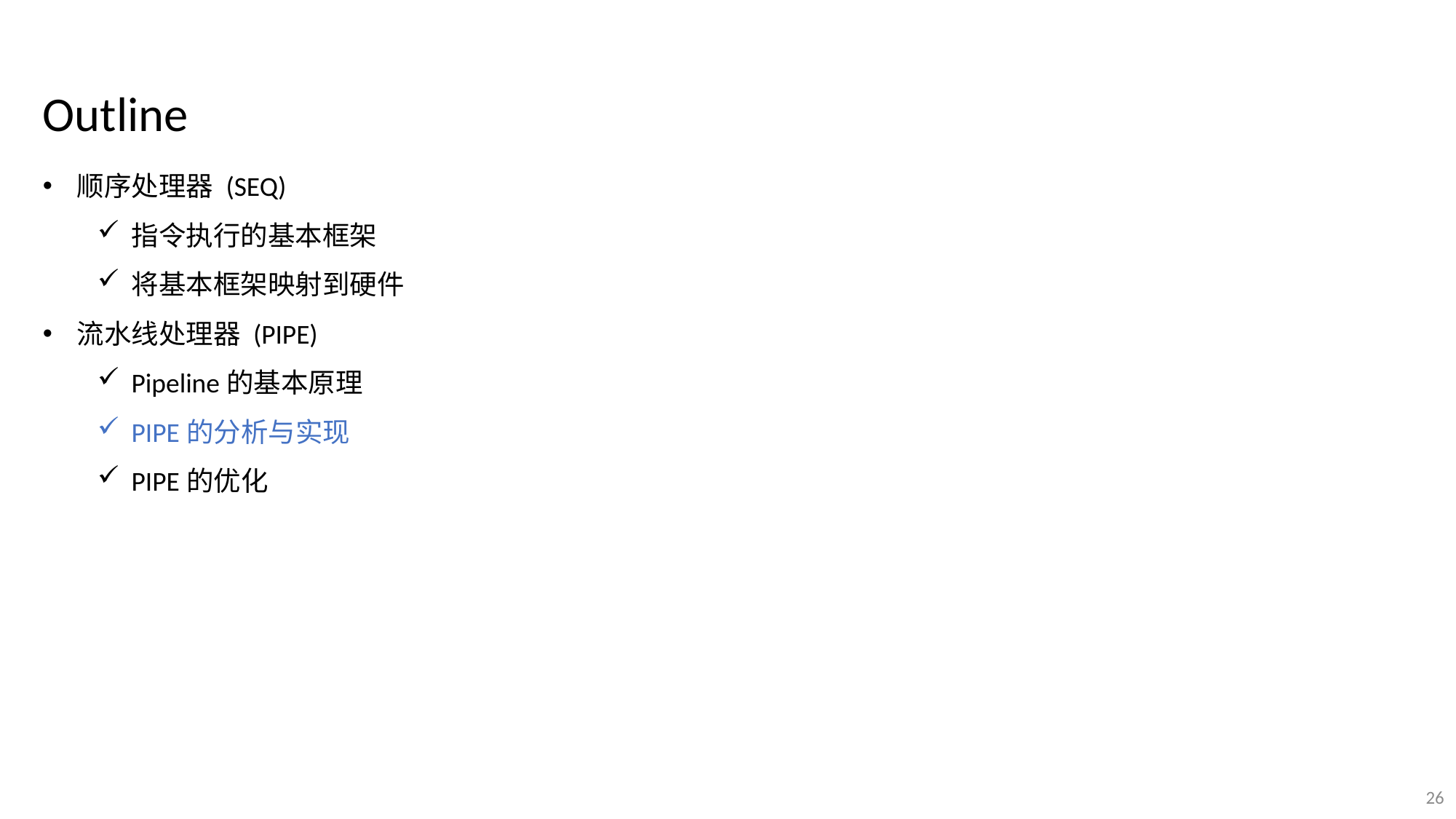

Outline
顺序处理器 (SEQ)
指令执行的基本框架
将基本框架映射到硬件
流水线处理器 (PIPE)
Pipeline的基本原理
PIPE的分析与实现
PIPE的优化
26